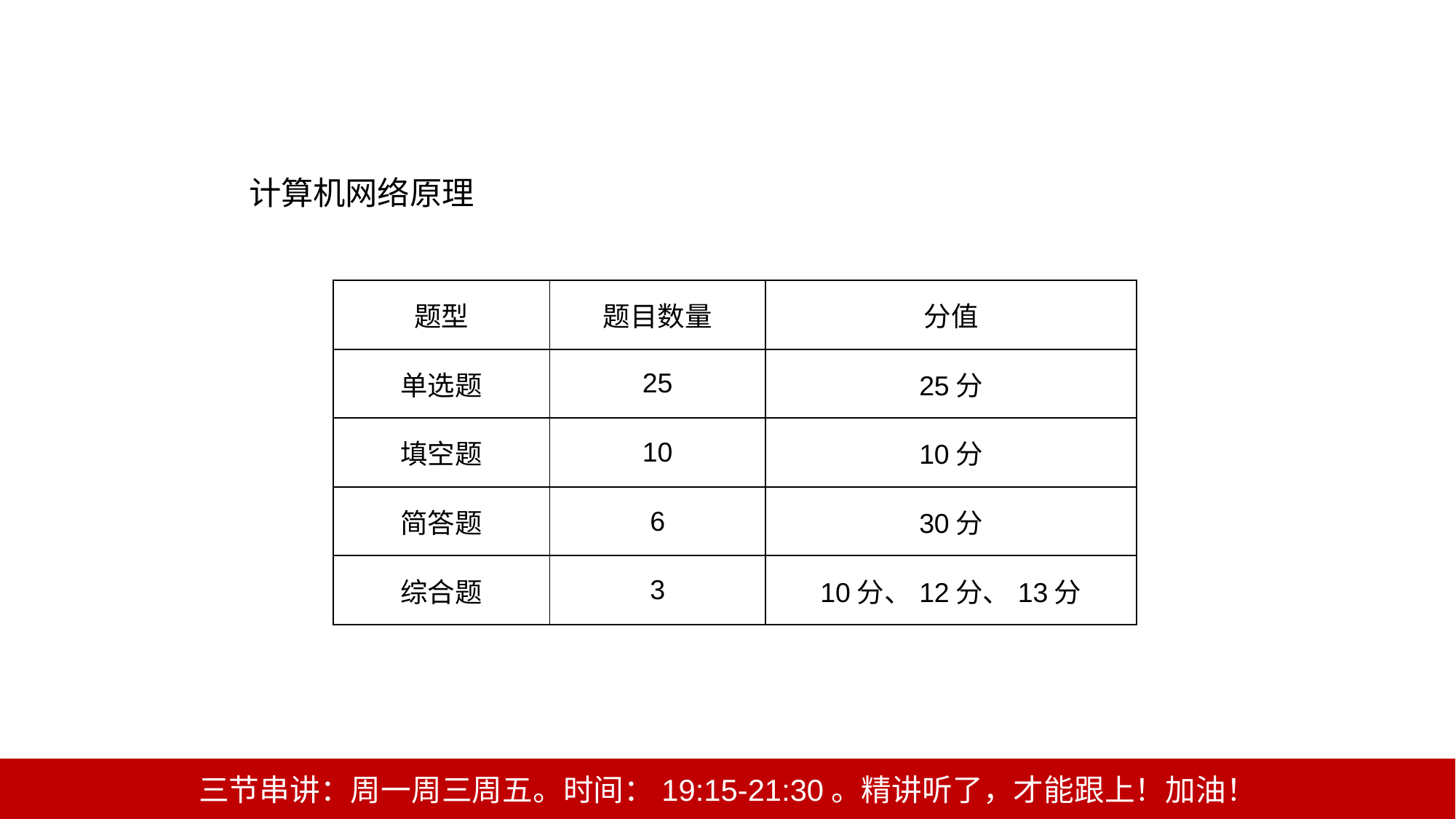

计算机网络原理
| 题型 | 题目数量 | 分值 |
| --- | --- | --- |
| 单选题 | 25 | 25分 |
| 填空题 | 10 | 10分 |
| 简答题 | 6 | 30分 |
| 综合题 | 3 | 10分、12分、13分 |
三节串讲：周一周三周五。时间：19:15-21:30。精讲听了，才能跟上！加油！